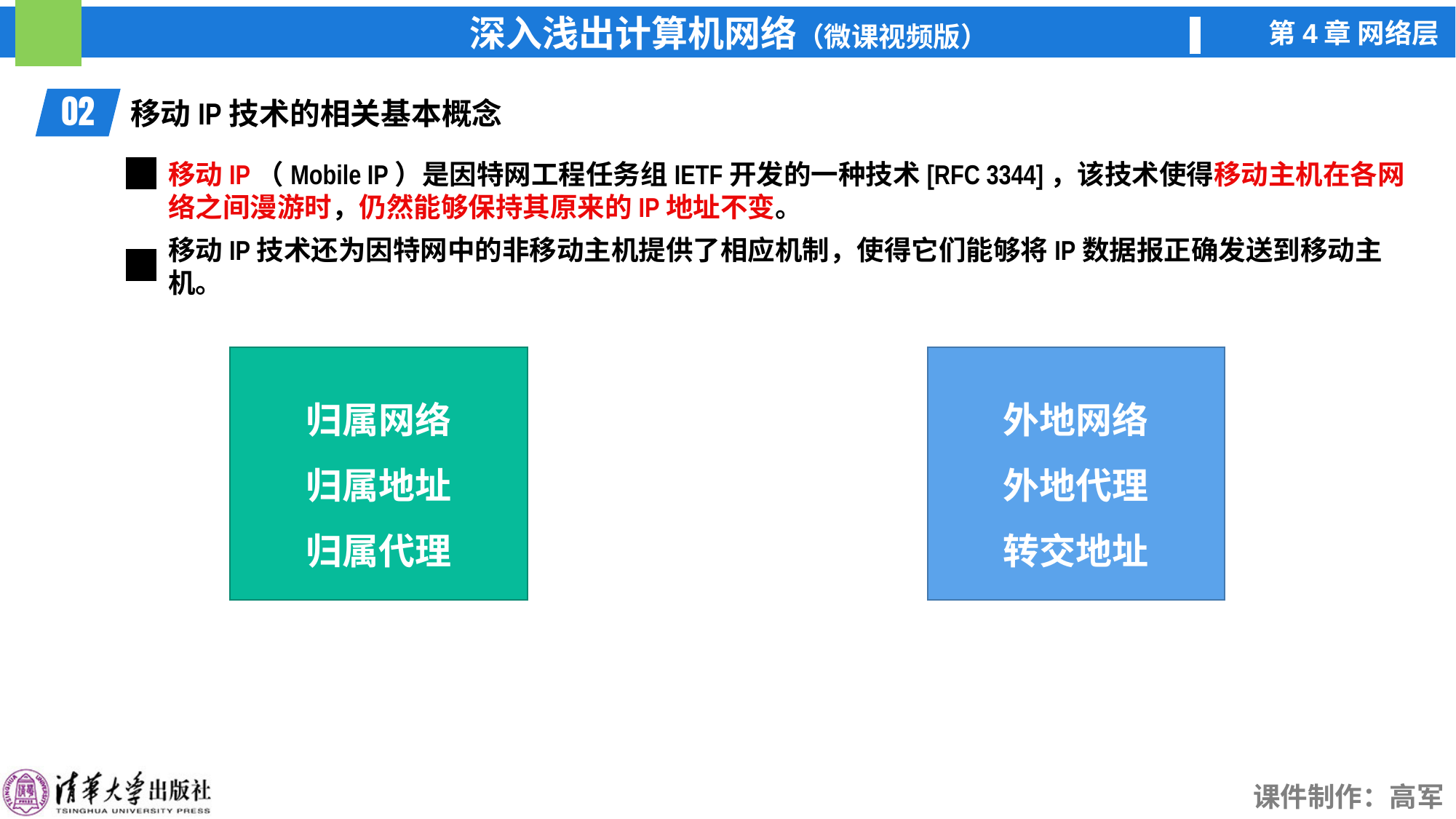

02
移动IP技术的相关基本概念
移动IP（Mobile IP）是因特网工程任务组IETF开发的一种技术[RFC 3344]，该技术使得移动主机在各网络之间漫游时，仍然能够保持其原来的IP地址不变。

移动IP技术还为因特网中的非移动主机提供了相应机制，使得它们能够将IP数据报正确发送到移动主机。

归属网络
归属地址
归属代理
外地网络
外地代理
转交地址